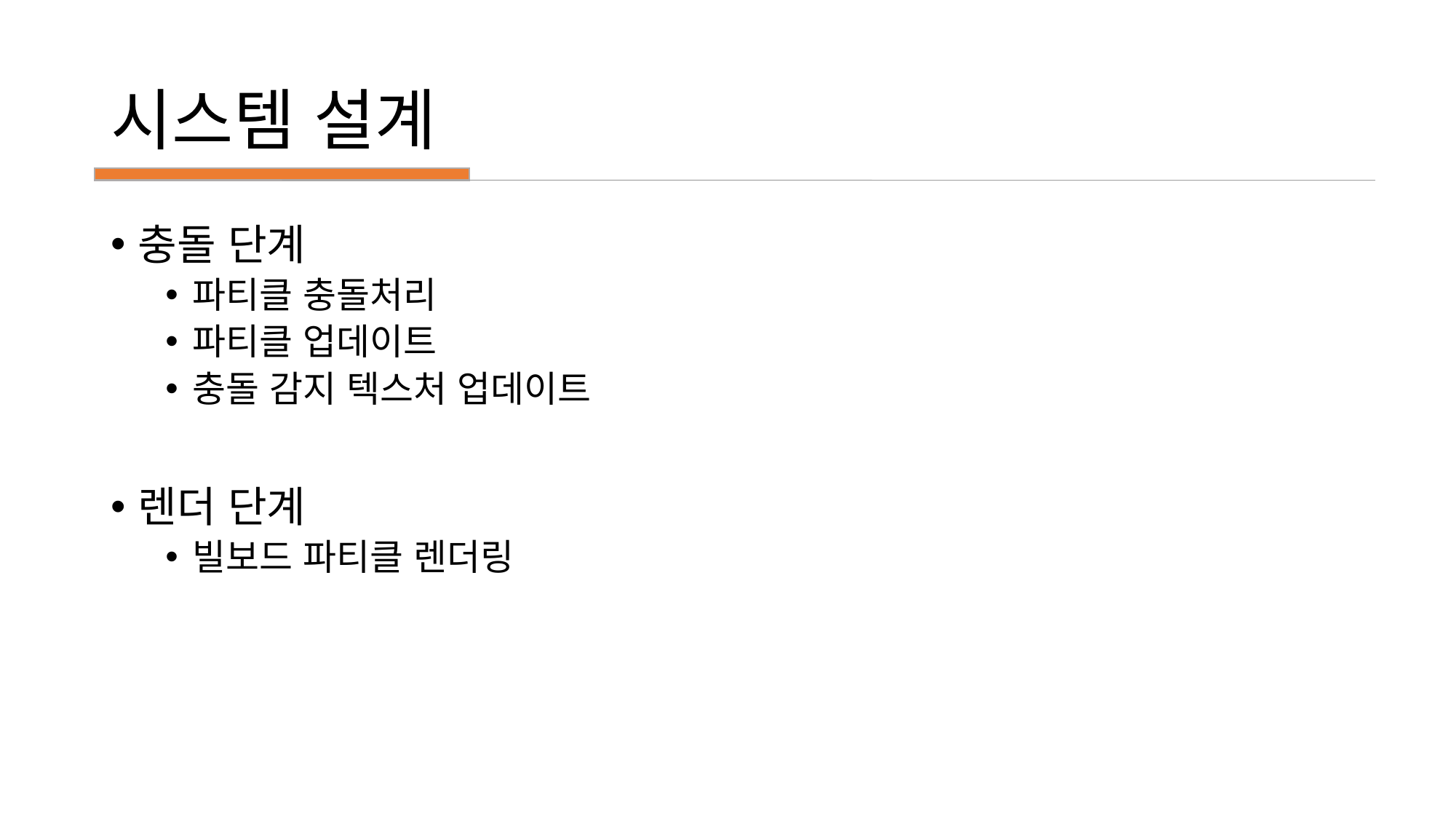

# 시스템 설계
충돌 단계
파티클 충돌처리
파티클 업데이트
충돌 감지 텍스처 업데이트

렌더 단계
빌보드 파티클 렌더링